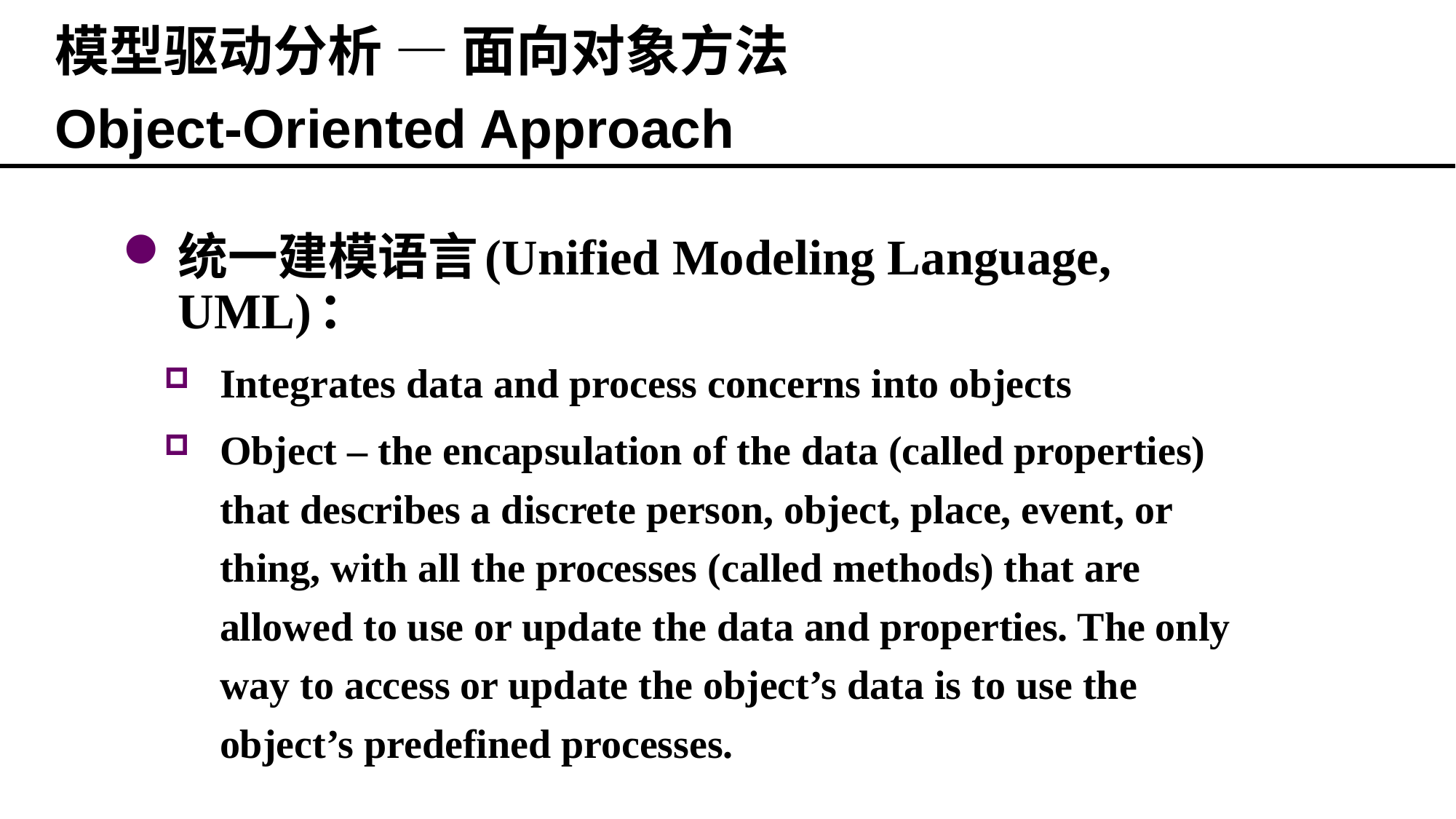

模型驱动分析 — 面向对象方法
Object-Oriented Approach
统一建模语言(Unified Modeling Language, UML)：
Integrates data and process concerns into objects
Object – the encapsulation of the data (called properties) that describes a discrete person, object, place, event, or thing, with all the processes (called methods) that are allowed to use or update the data and properties. The only way to access or update the object’s data is to use the object’s predefined processes.